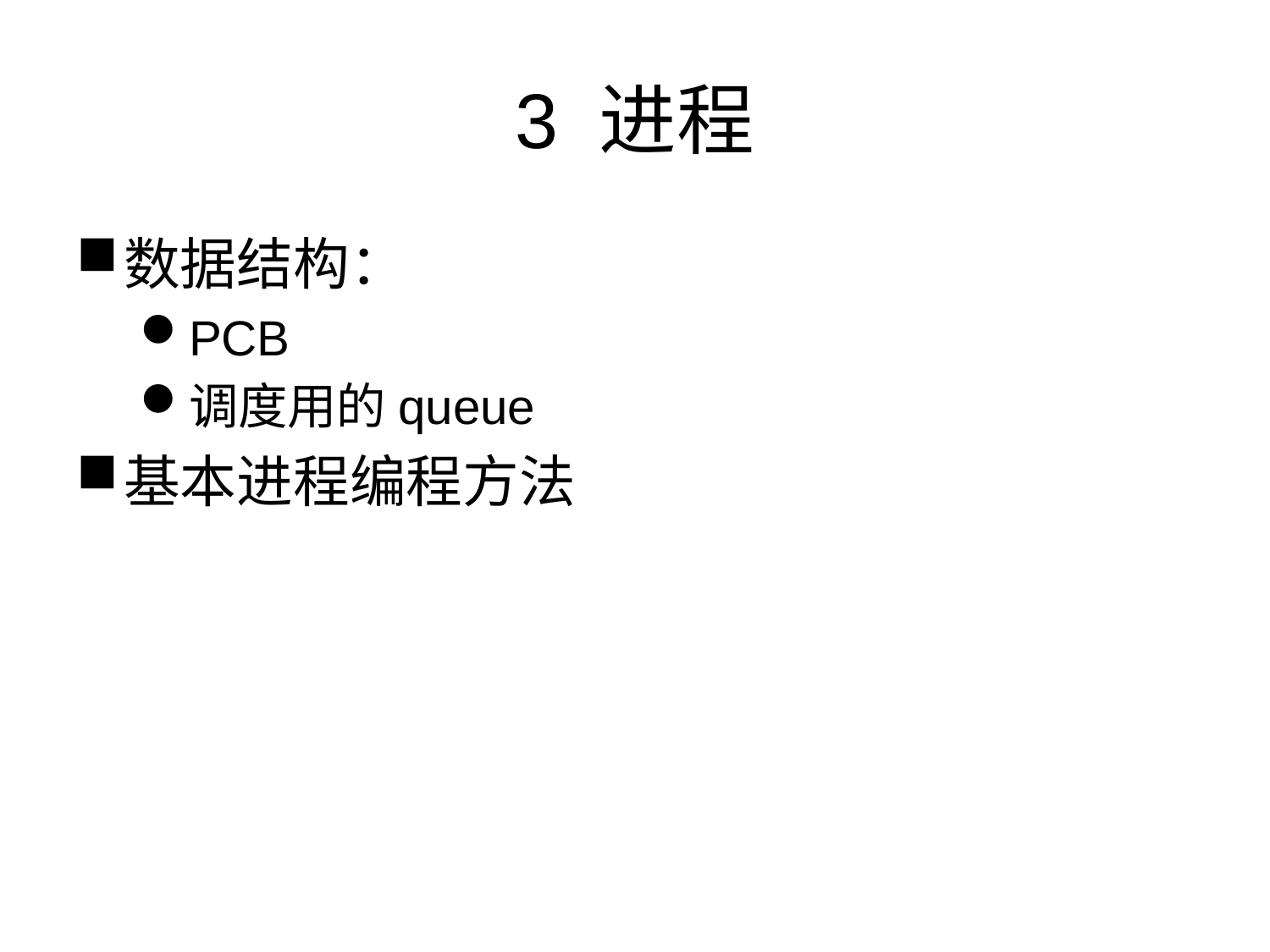

# 3 进程
数据结构：
PCB
调度用的queue
基本进程编程方法